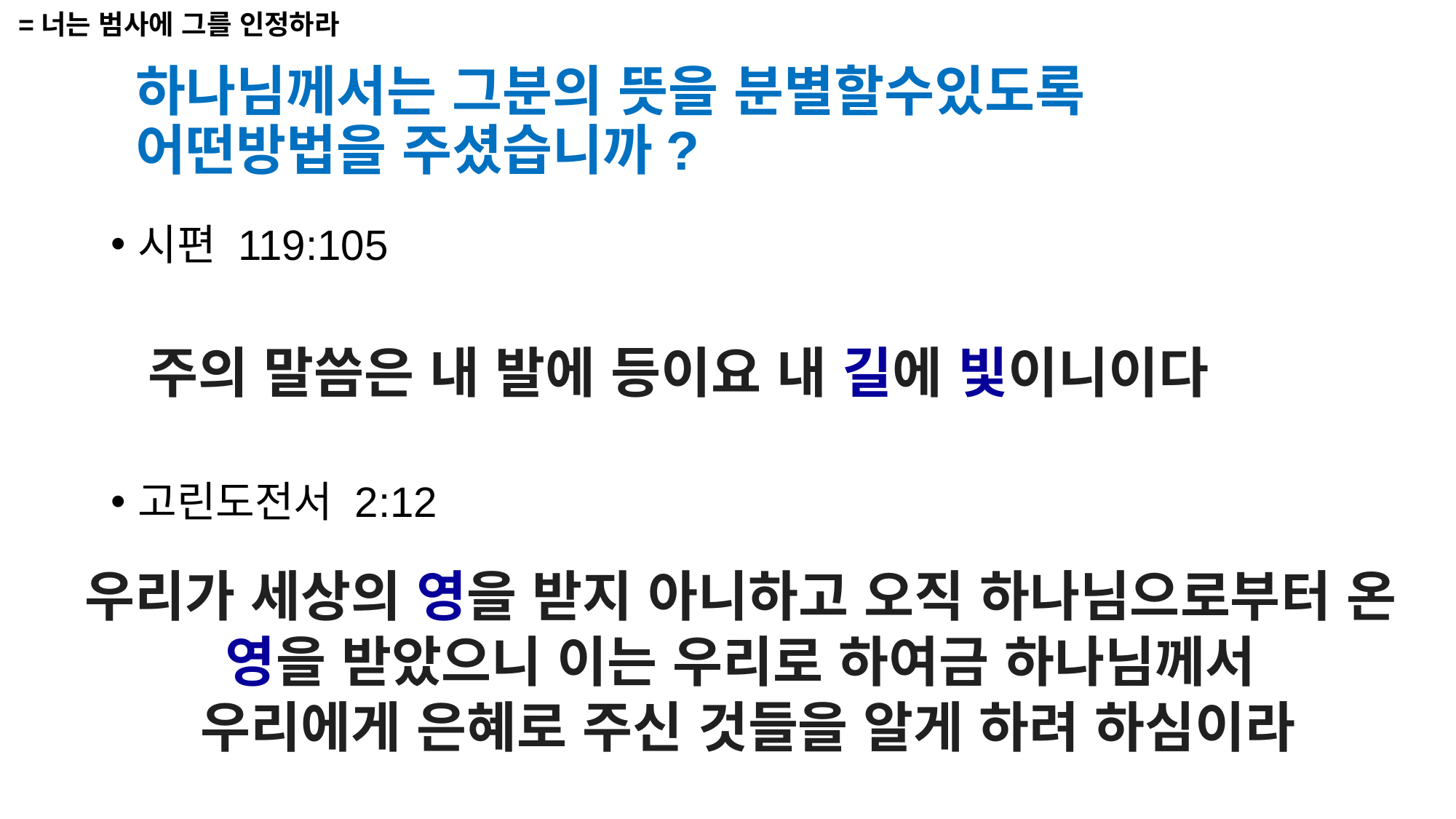

=너는 범사에 그를 인정하라
# 하나님께서는 그분의 뜻을 분별할수있도록 어떤방법을 주셨습니까?
시편 119:105

    주의 말씀은 내 발에 등이요 내 길에 빛이니이다

고린도전서 2:12
우리가 세상의 영을 받지 아니하고 오직 하나님으로부터 온 영을 받았으니 이는 우리로 하여금 하나님께서
우리에게 은혜로 주신 것들을 알게 하려 하심이라